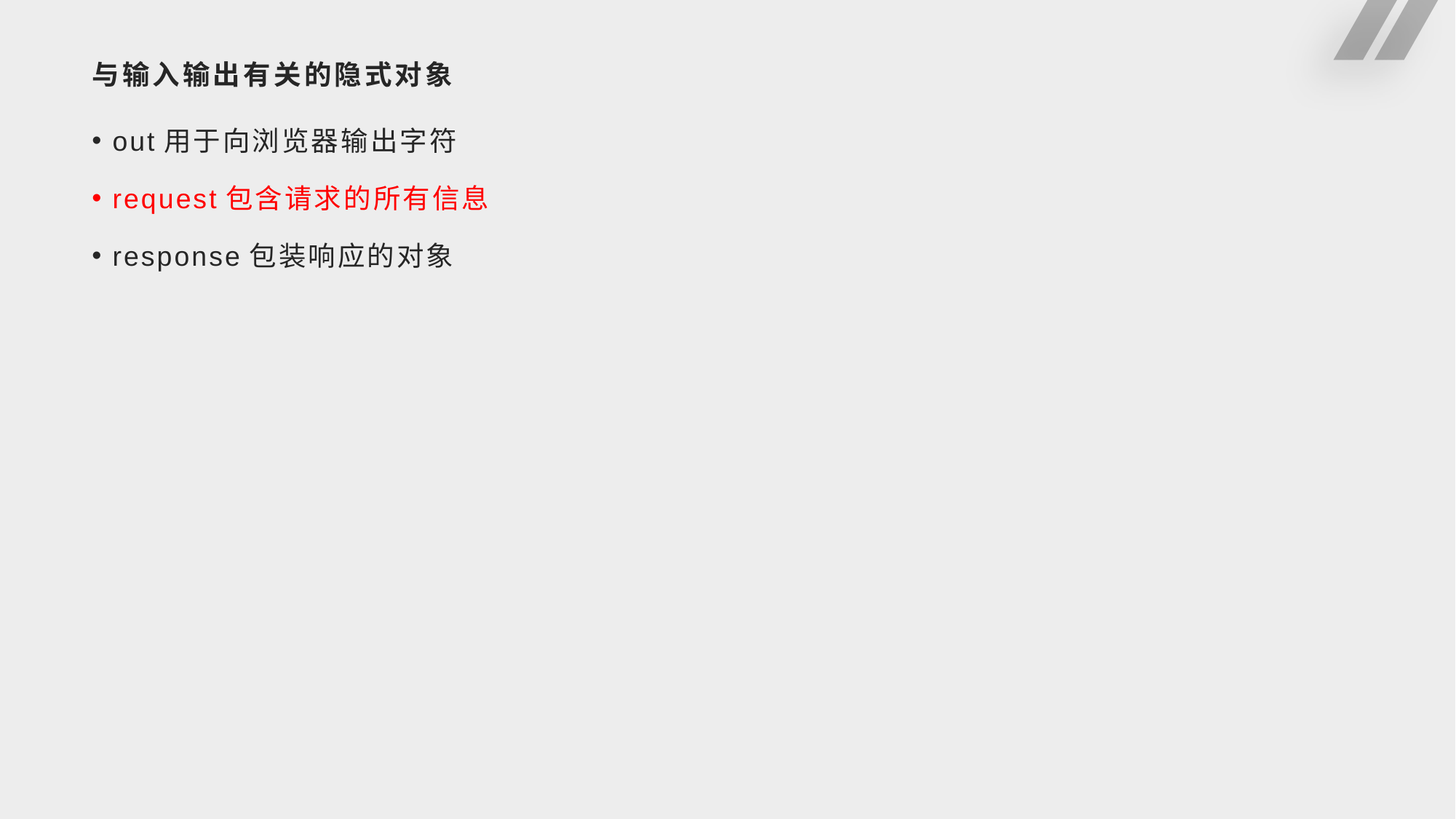

# 与输入输出有关的隐式对象
out用于向浏览器输出字符
request包含请求的所有信息
response包装响应的对象